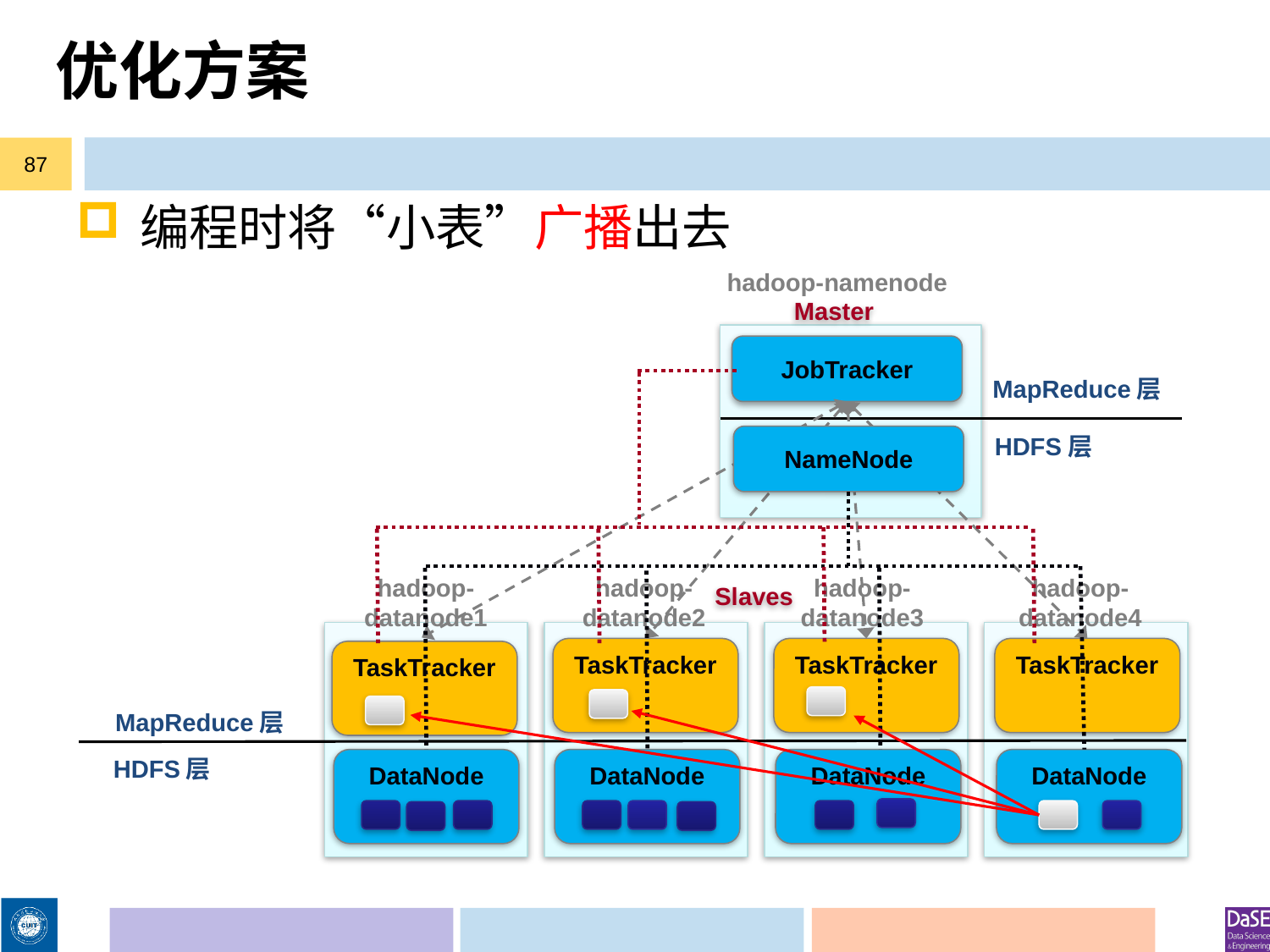

# 优化方案
87
编程时将“小表”广播出去

hadoop-namenode
Master

JobTracker
MapReduce层
HDFS层
NameNode
hadoop-
datanode1
hadoop-
datanode2
hadoop-
datanode3
hadoop-
datanode4
Slaves

TaskTracker
TaskTracker
TaskTracker
TaskTracker

MapReduce层
HDFS层
DataNode
DataNode
DataNode
DataNode